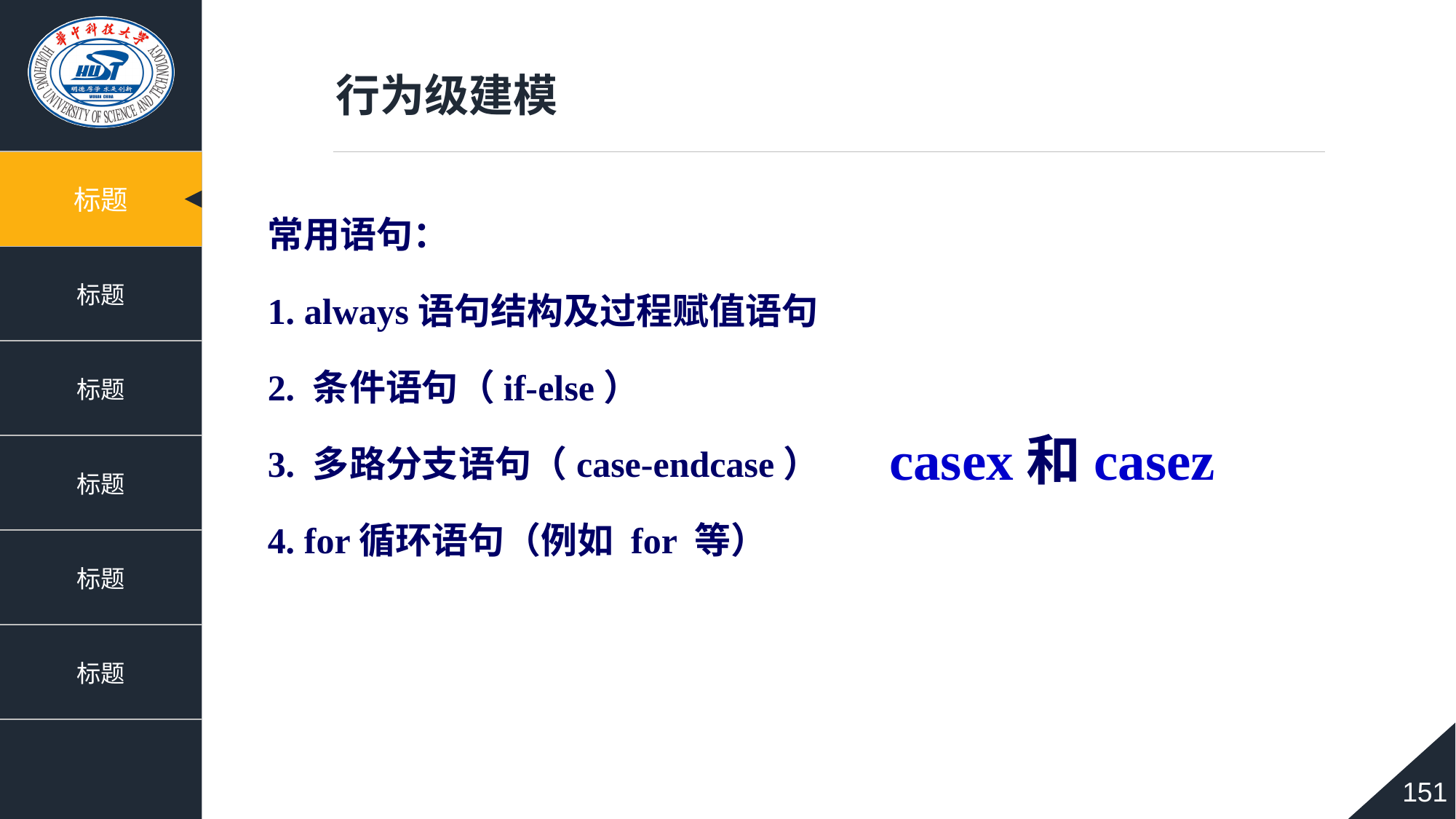

行为级建模
常用语句：
1. always语句结构及过程赋值语句
2. 条件语句（if-else）
3. 多路分支语句（case-endcase）
4. for循环语句（例如 for 等）
casex和casez